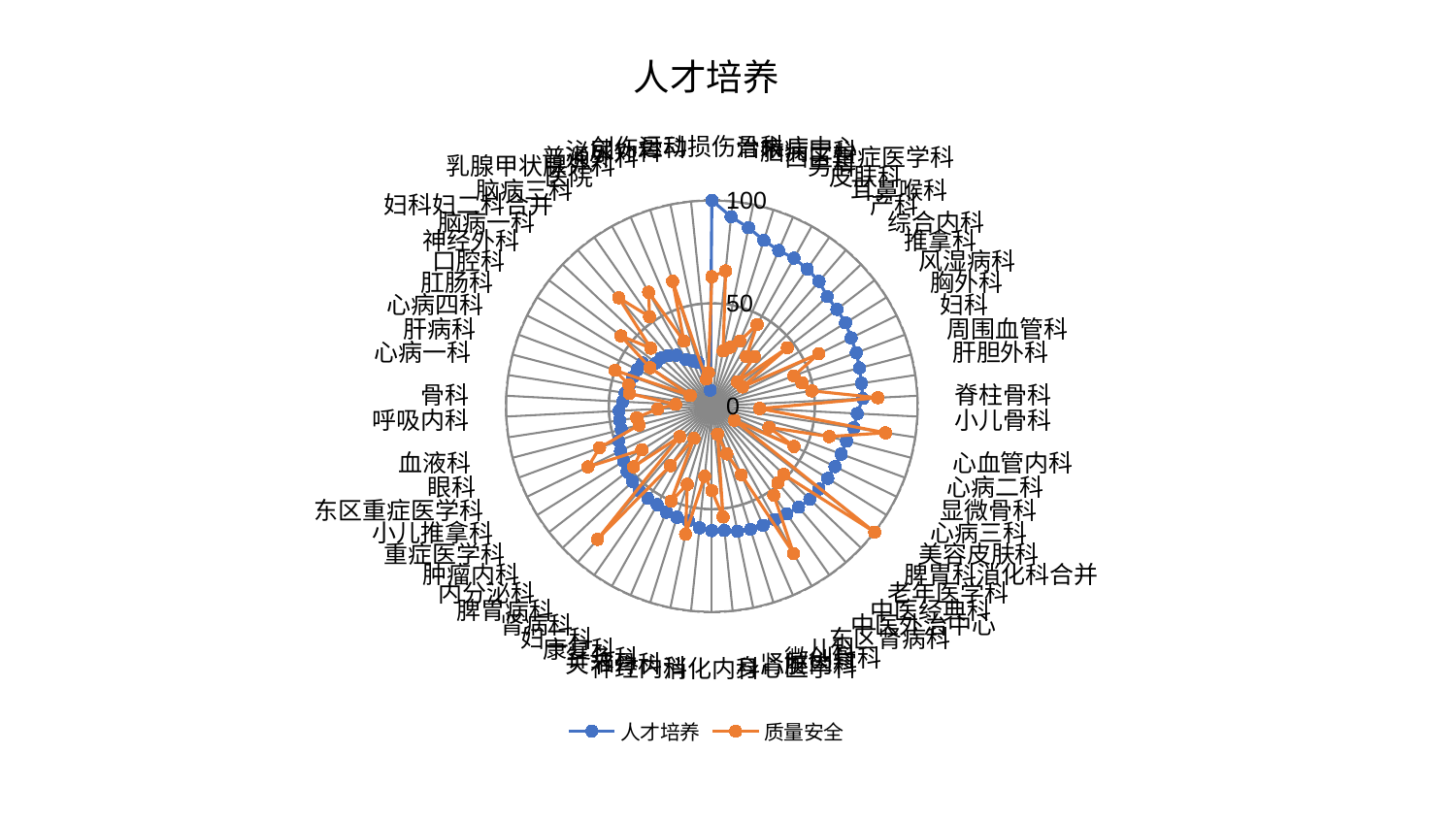

### Chart: 人才培养

| Category | 人才培养 | 质量安全 |
|---|---|---|
| 运动损伤骨科 | 100.0 | 62.89075418915534 |
| 治未病中心 | 92.52996495383408 | 66.09290024718126 |
| 脑病二科 | 88.52684492441004 | 27.3772259911638 |
| 西区重症医学科 | 84.4486167161522 | 30.00040573936189 |
| 男科 | 82.32592954484342 | 34.46343471184257 |
| 皮肤科 | 82.23421925644767 | 45.3620069566152 |
| 耳鼻喉科 | 81.20675369238947 | 29.422199373736515 |
| 产科 | 79.95874219970106 | 31.75269181990158 |
| 综合内科 | 77.33260861566555 | 17.135064778175746 |
| 推拿科 | 76.84509201358745 | 46.37160158877645 |
| 风湿病科 | 76.53967428208806 | 17.602087486439668 |
| 胸外科 | 75.35268796967458 | 57.88740435489755 |
| 妇科 | 74.85853726316803 | 42.48451547586021 |
| 周围血管科 | 74.09660195113834 | 45.22002024140738 |
| 肝胆外科 | 73.54824564469418 | 49.089748478241944 |
| 脊柱骨科 | 73.439932013332 | 80.76516959676731 |
| 小儿骨科 | 70.70578621541068 | 23.254100976744116 |
| 心血管内科 | 69.7469454334057 | 85.3836115186383 |
| 心病二科 | 67.5775470447799 | 58.93872473961447 |
| 显微骨科 | 67.0189599548338 | 29.61467620967902 |
| 心病三科 | 66.6255223288422 | 44.48875640565969 |
| 美容皮肤科 | 66.34132188396653 | 12.922306131360937 |
| 脾胃科消化科合并 | 65.77560727000187 | 100.00000000000001 |
| 老年医学科 | 65.6286669532042 | 48.16347287207123 |
| 中医经典科 | 64.71057733573925 | 49.185225911705245 |
| 中医外治中心 | 63.77708799424013 | 52.71042686892201 |
| 东区肾病科 | 63.07283672594848 | 81.84457571977202 |
| 儿科 | 63.031651050566225 | 36.28780836230111 |
| 微创骨科 | 62.66951527140844 | 24.312139600676947 |
| 肾脏内科 | 62.070839468010995 | 13.88162352152187 |
| 身心医学科 | 60.73291009347497 | 54.08736005542333 |
| 消化内科 | 60.47152842943228 | 41.06646458201721 |
| 神经内科 | 59.415827550791924 | 34.238949833233676 |
| 关节骨科 | 56.875613659659884 | 63.49988996850636 |
| 针灸科 | 56.55347664050843 | 39.793578844786964 |
| 康复科 | 56.07334262907949 | 50.19280071862835 |
| 妇二科 | 54.75904500254621 | 17.85964157059418 |
| 肾病科 | 54.5746824082322 | 35.23971541790947 |
| 脾胃病科 | 54.0194192383765 | 85.25173819728792 |
| 内分泌科 | 53.15212279161498 | 21.46021560065432 |
| 肿瘤内科 | 52.07698883428909 | 48.1546728305786 |
| 重症医学科 | 50.471602612345066 | 40.08194613647822 |
| 小儿推拿科 | 49.450107635853726 | 67.00543141423947 |
| 东区重症医学科 | 48.36044300090087 | 58.1178224431748 |
| 眼科 | 45.41898305608352 | 36.51685924252685 |
| 血液科 | 45.37024726452492 | 36.93149012264055 |
| 呼吸内科 | 45.136008218821864 | 26.366525326192836 |
| 骨科 | 43.345013649026114 | 17.63417882291128 |
| 心病一科 | 42.584506149095326 | 40.46922979630225 |
| 肝病科 | 41.36800386020063 | 41.64154669012274 |
| 心病四科 | 40.90041069310255 | 50.147215933454255 |
| 肛肠科 | 40.38568840252045 | 11.711925507725354 |
| 口腔科 | 39.68140624886607 | 35.38441657730633 |
| 神经外科 | 34.281311456773615 | 55.872645390230176 |
| 脑病一科 | 33.98087552032711 | 40.956247472255065 |
| 妇科妇二科合并 | 32.40677236983045 | 69.43500524573524 |
| 脑病三科 | 30.223457891784843 | 52.95657403361119 |
| 医院 | 25.91132429325104 | 63.31292349723919 |
| 乳腺甲状腺外科 | 23.97993889009097 | 34.31490041474065 |
| 普通外科 | 22.343445818035146 | 63.61495889520884 |
| 泌尿外科 | 13.620632943632973 | 13.448501665566095 |
| 创伤骨科 | 7.8148708887433855 | 16.31710142748561 |
66